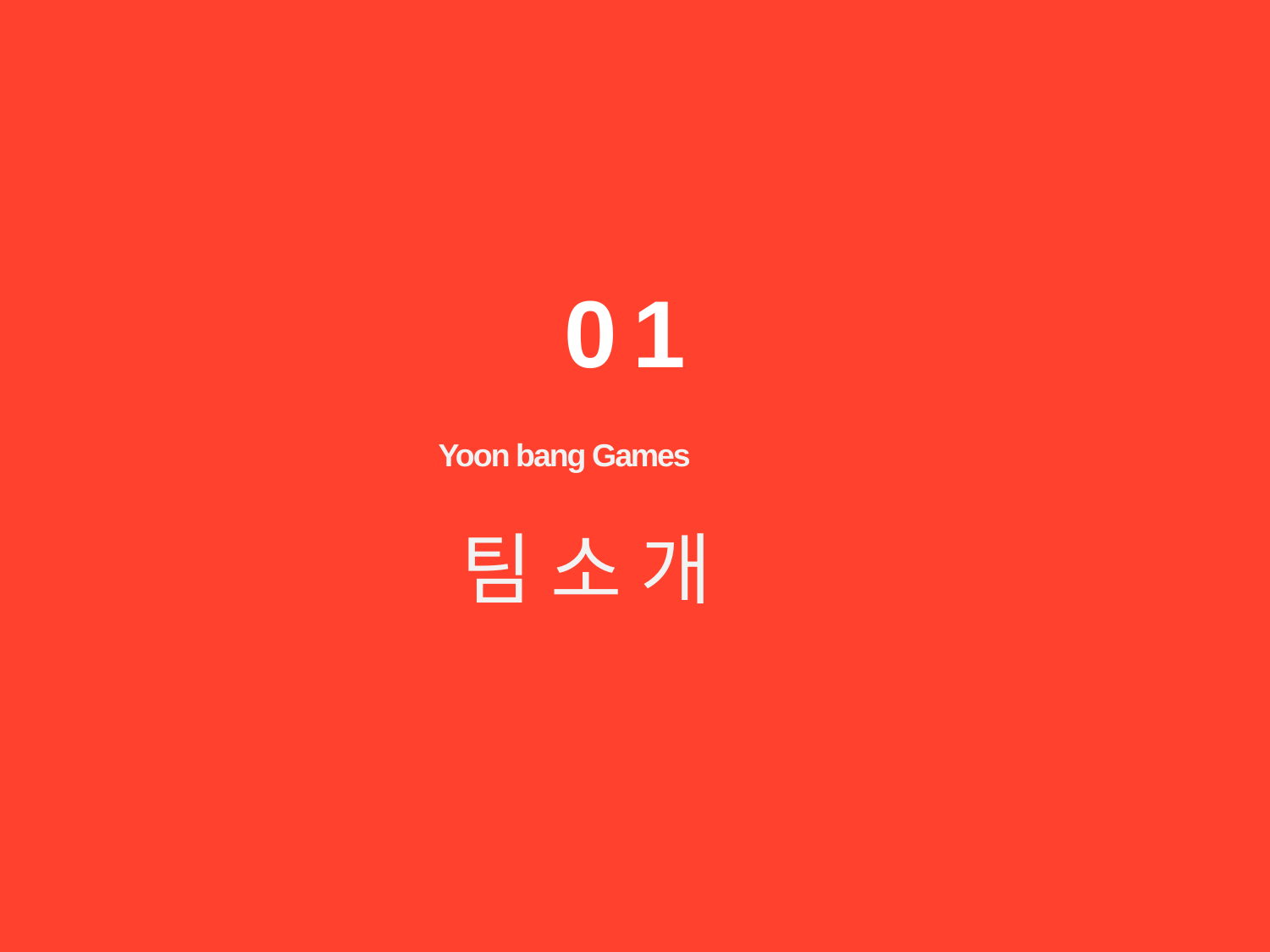

0 1
Yoon bang Games
팀 소 개